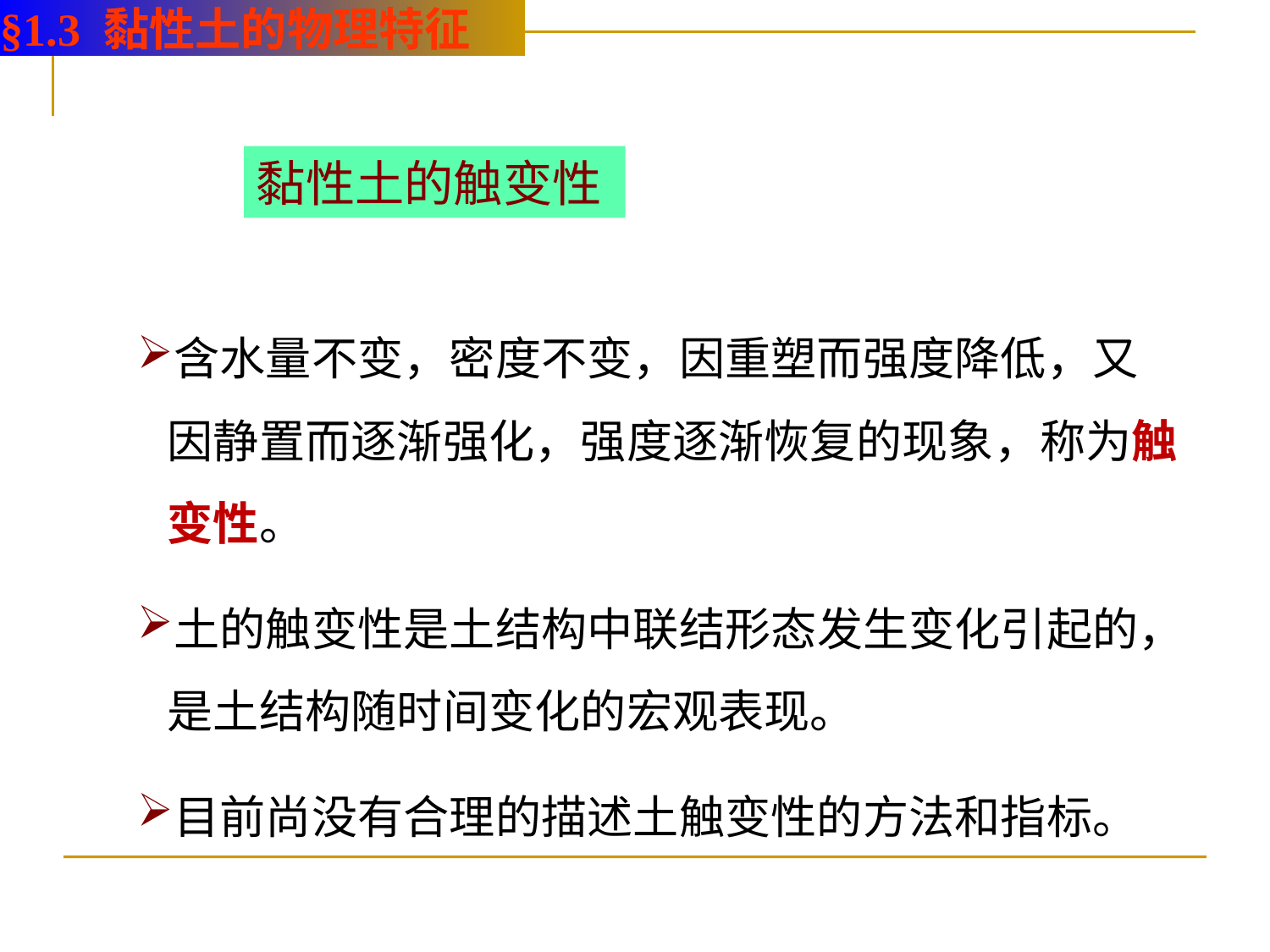

§1.3 黏性土的物理特征
黏性土的触变性
含水量不变，密度不变，因重塑而强度降低，又因静置而逐渐强化，强度逐渐恢复的现象，称为触变性。
土的触变性是土结构中联结形态发生变化引起的，是土结构随时间变化的宏观表现。
目前尚没有合理的描述土触变性的方法和指标。
31